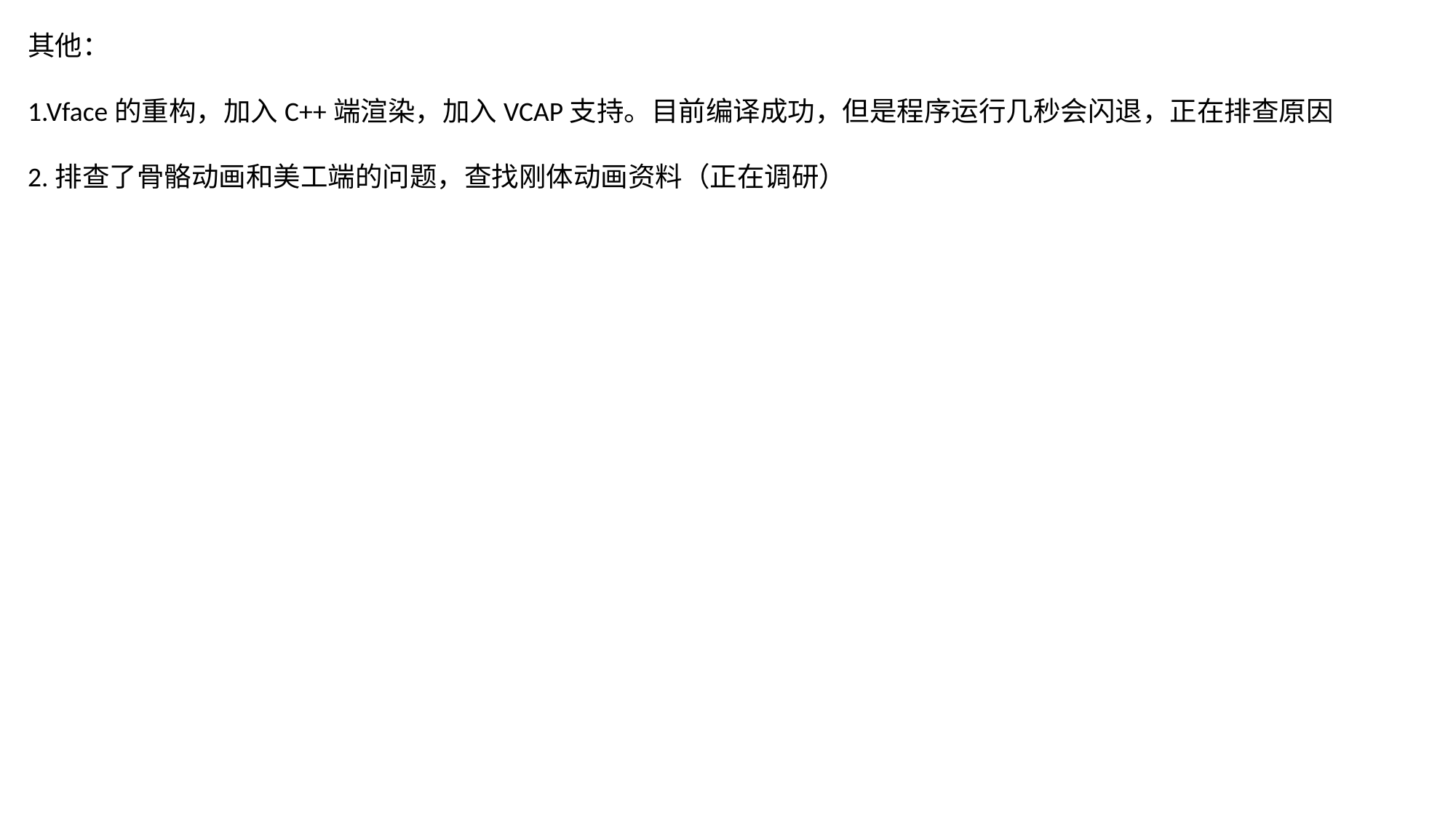

其他：

1.Vface的重构，加入C++端渲染，加入VCAP支持。目前编译成功，但是程序运行几秒会闪退，正在排查原因

2.排查了骨骼动画和美工端的问题，查找刚体动画资料（正在调研）